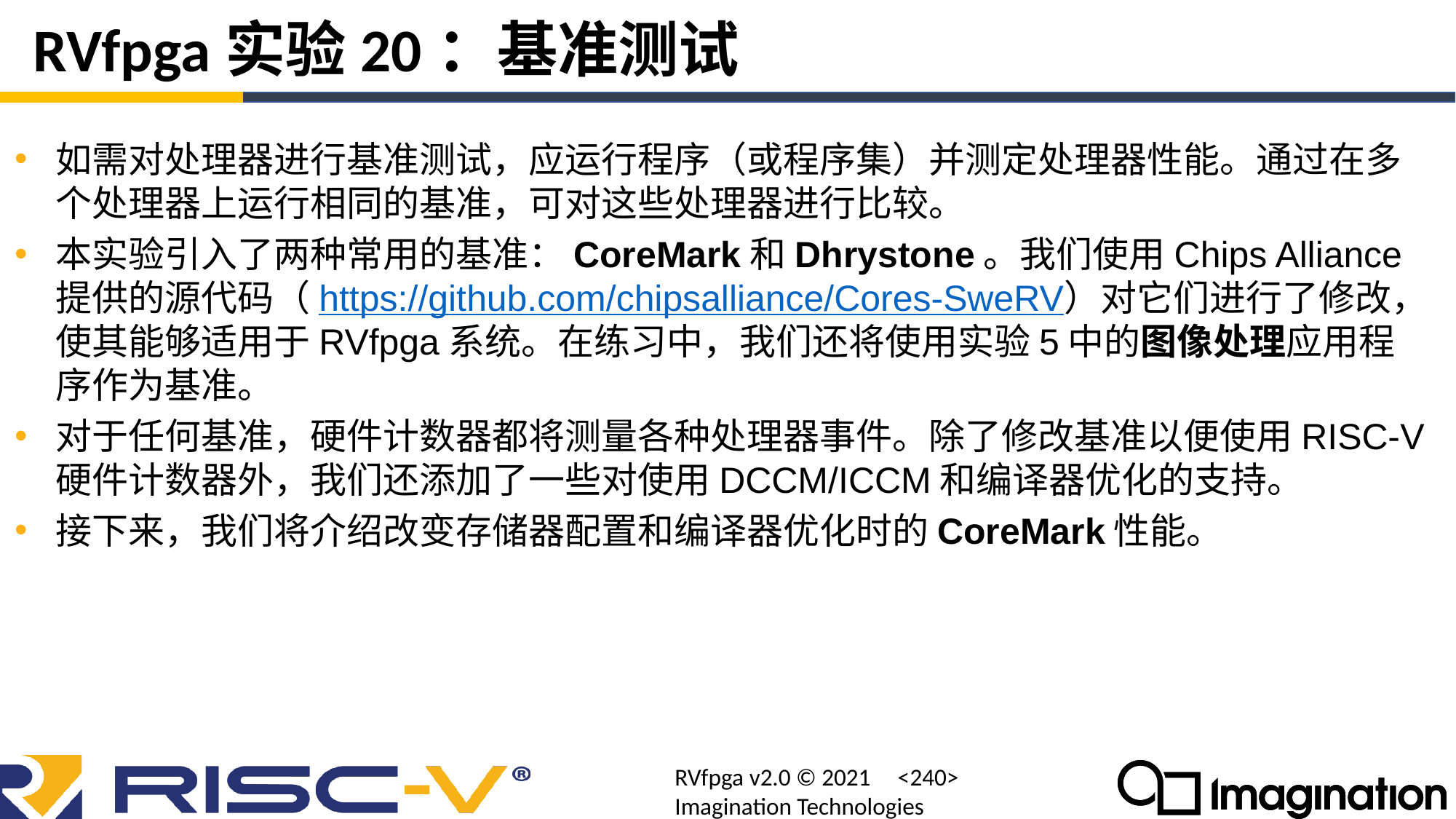

# RVfpga实验20：基准测试
如需对处理器进行基准测试，应运行程序（或程序集）并测定处理器性能。通过在多个处理器上运行相同的基准，可对这些处理器进行比较。
本实验引入了两种常用的基准：CoreMark和Dhrystone。我们使用Chips Alliance提供的源代码（https://github.com/chipsalliance/Cores-SweRV）对它们进行了修改，使其能够适用于RVfpga系统。在练习中，我们还将使用实验5中的图像处理应用程序作为基准。
对于任何基准，硬件计数器都将测量各种处理器事件。除了修改基准以便使用RISC-V硬件计数器外，我们还添加了一些对使用DCCM/ICCM和编译器优化的支持。
接下来，我们将介绍改变存储器配置和编译器优化时的CoreMark性能。